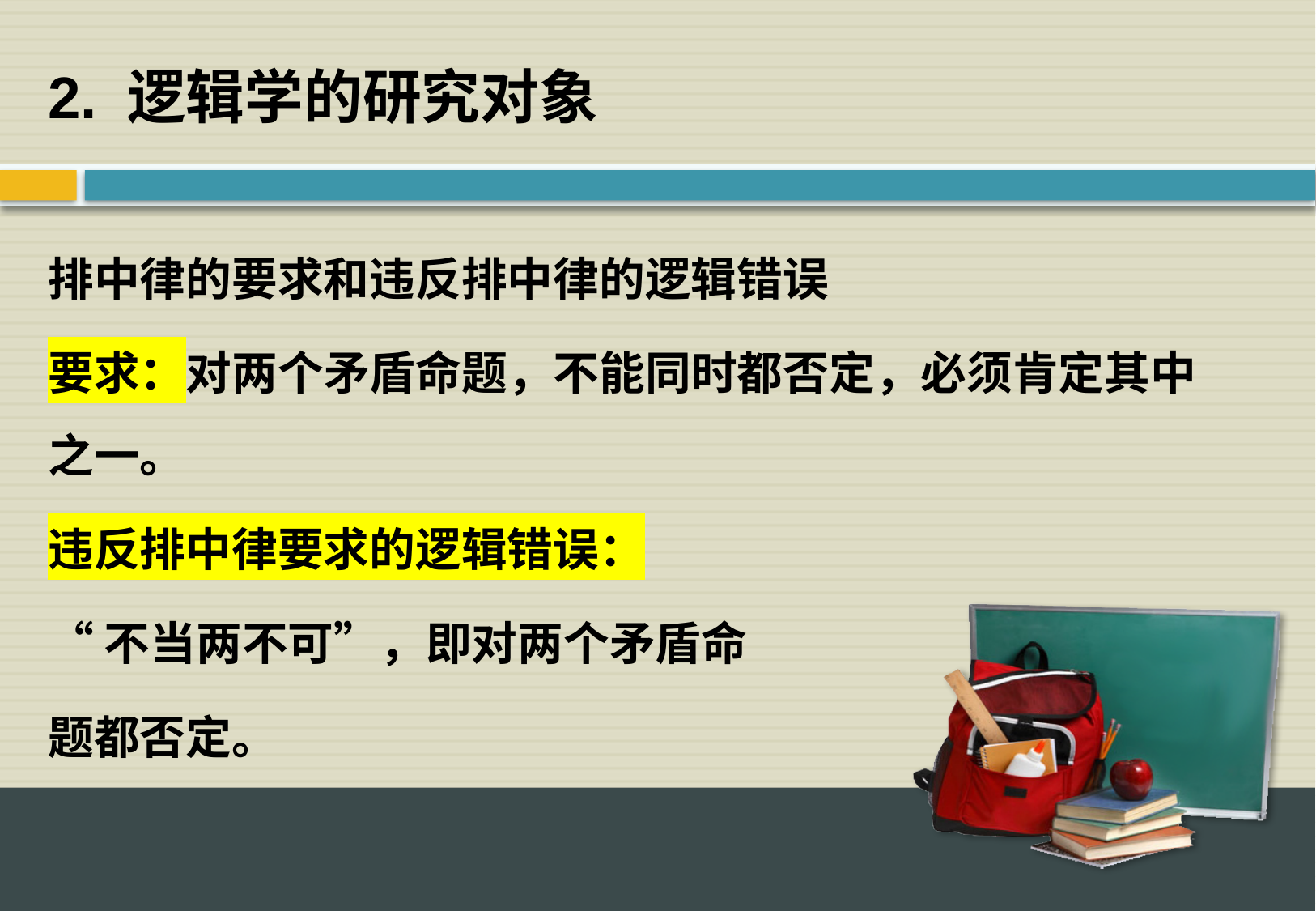

2. 逻辑学的研究对象
排中律的要求和违反排中律的逻辑错误
要求：对两个矛盾命题，不能同时都否定，必须肯定其中之一。
违反排中律要求的逻辑错误：
“不当两不可”，即对两个矛盾命
题都否定。